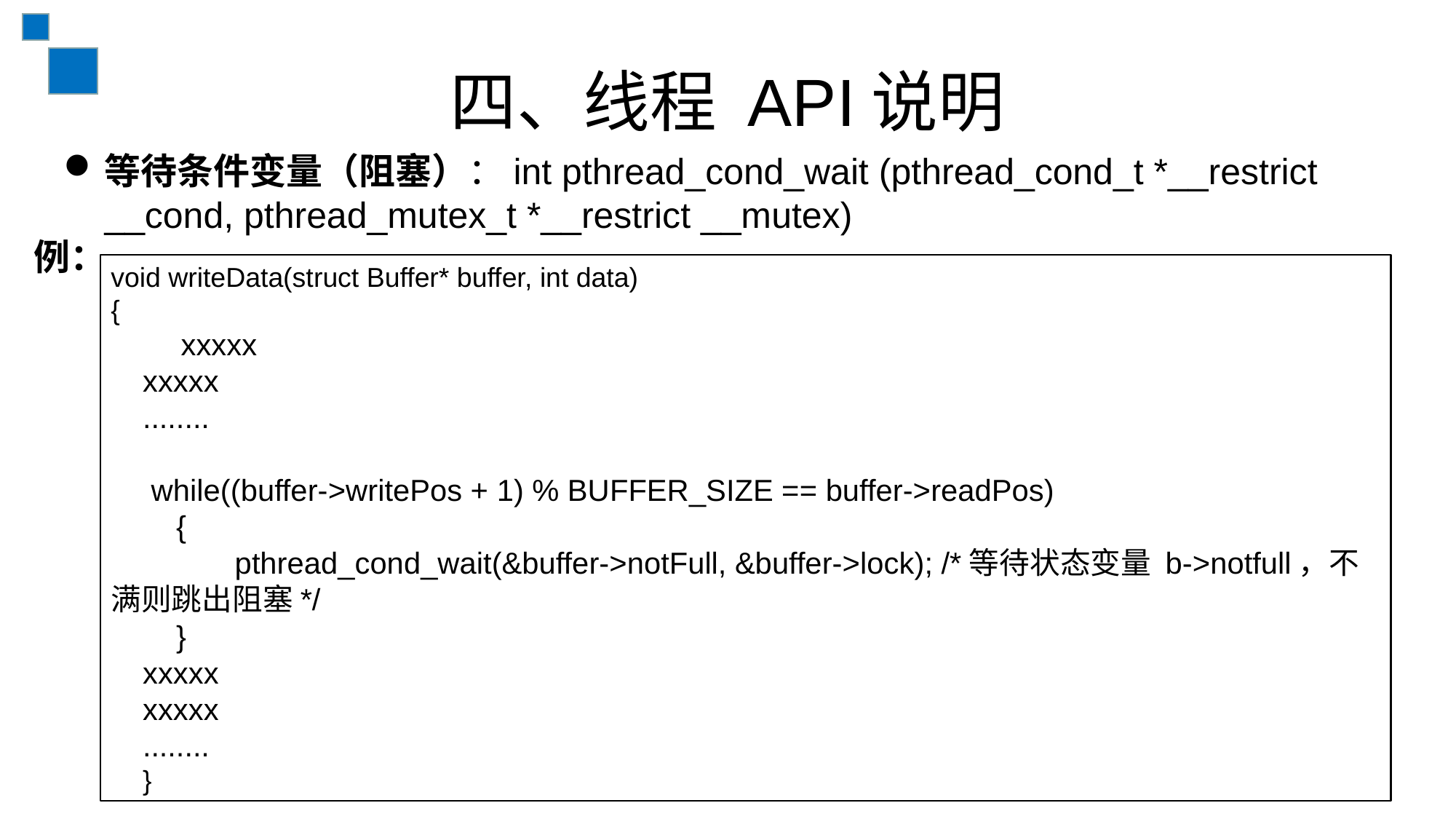

# 四、线程 API说明

等待条件变量（阻塞）：int pthread_cond_wait (pthread_cond_t *__restrict __cond, pthread_mutex_t *__restrict __mutex)
例：
void writeData(struct Buffer* buffer, int data){     xxxxx
xxxxx
........

 while((buffer->writePos + 1) % BUFFER_SIZE == buffer->readPos)    {           pthread_cond_wait(&buffer->notFull, &buffer->lock); /*等待状态变量 b->notfull，不满则跳出阻塞*/    }
xxxxx
xxxxx
........
}